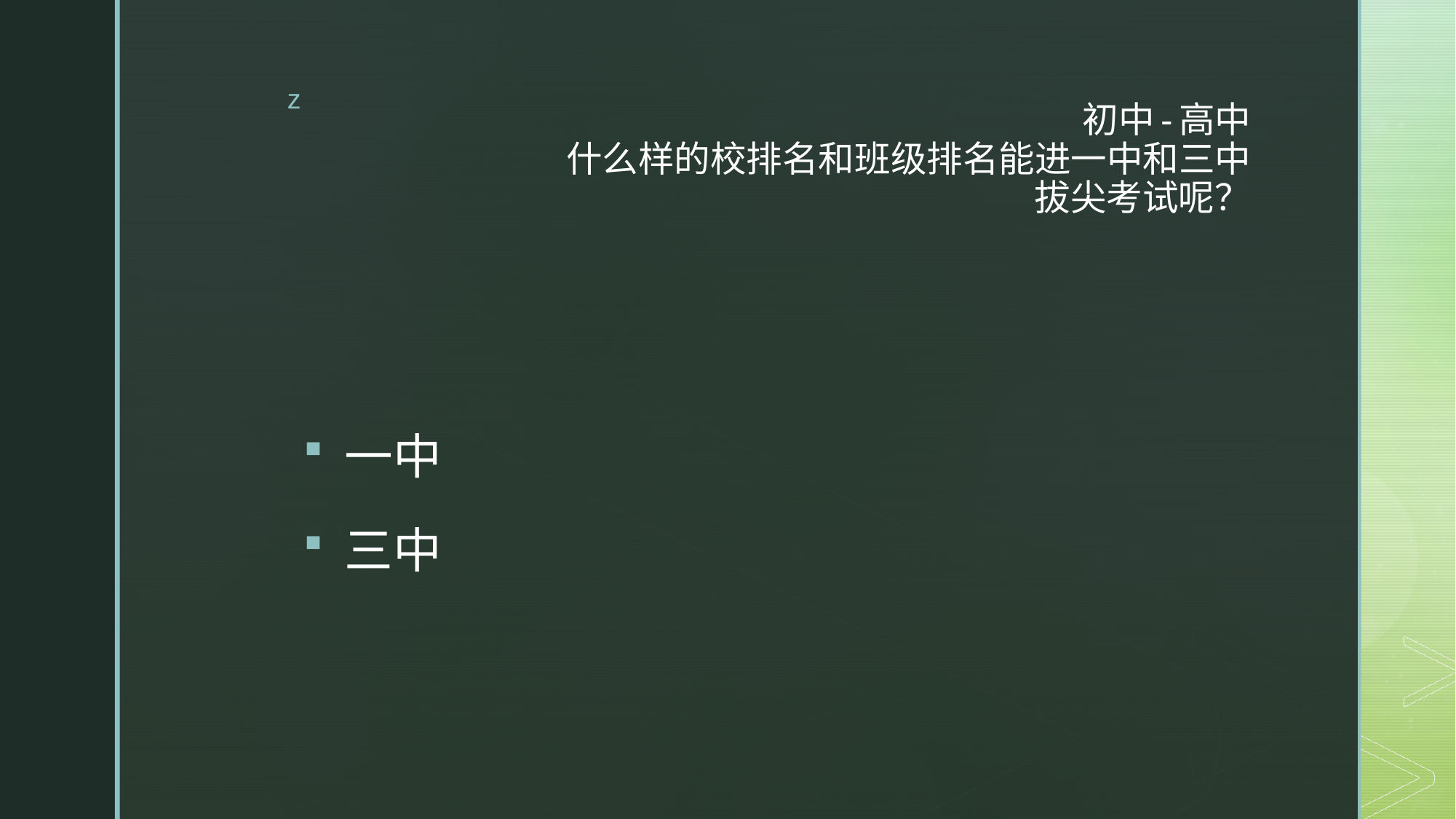

# 初中-高中 什么样的校排名和班级排名能进一中和三中 拔尖考试呢？
一中
三中